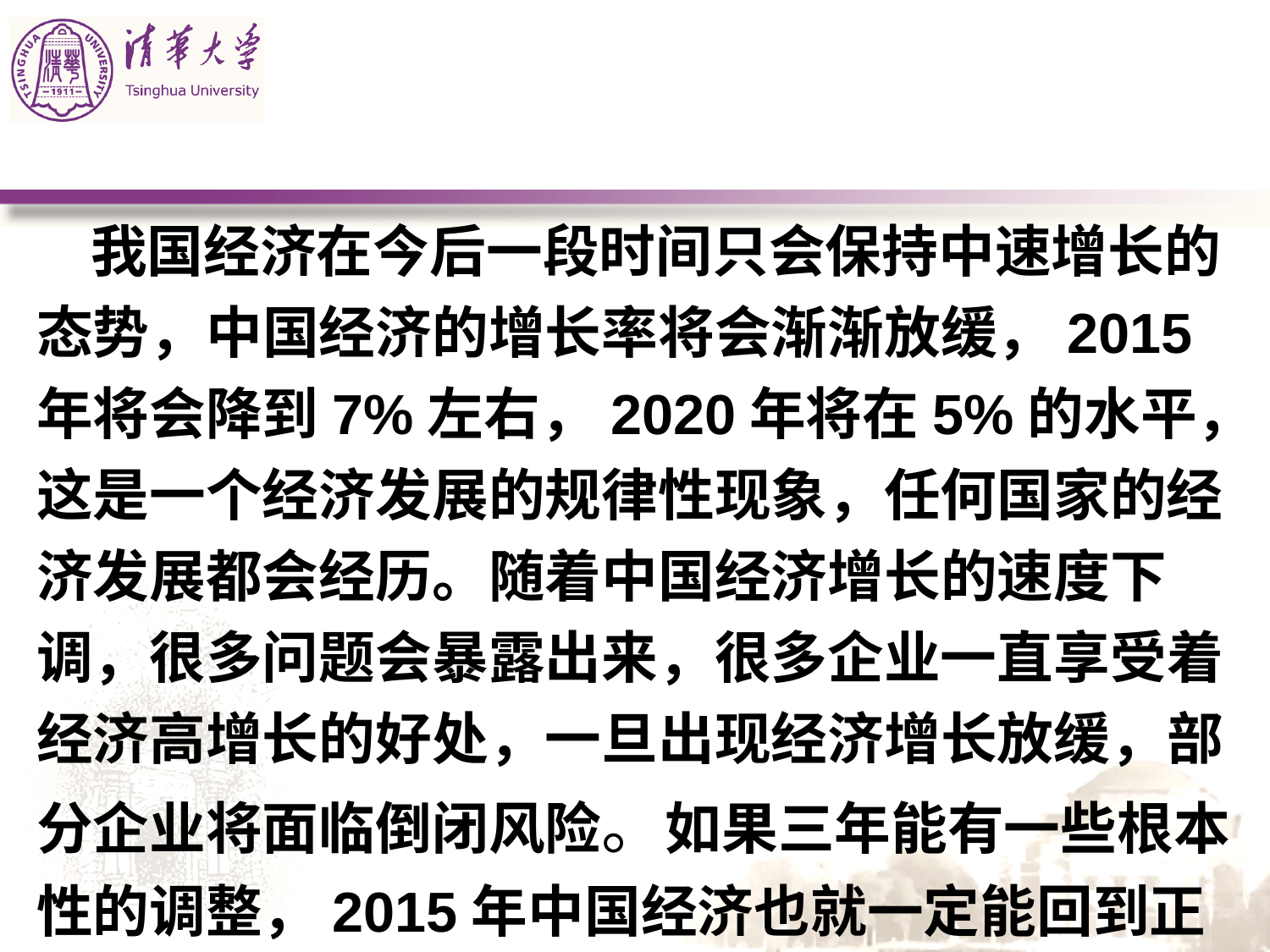

#
     我国经济在今后一段时间只会保持中速增长的态势，中国经济的增长率将会渐渐放缓，2015年将会降到7%左右，2020年将在5%的水平，这是一个经济发展的规律性现象，任何国家的经济发展都会经历。随着中国经济增长的速度下调，很多问题会暴露出来，很多企业一直享受着经济高增长的好处，一旦出现经济增长放缓，部分企业将面临倒闭风险。如果三年能有一些根本性的调整，2015年中国经济也就一定能回到正规。